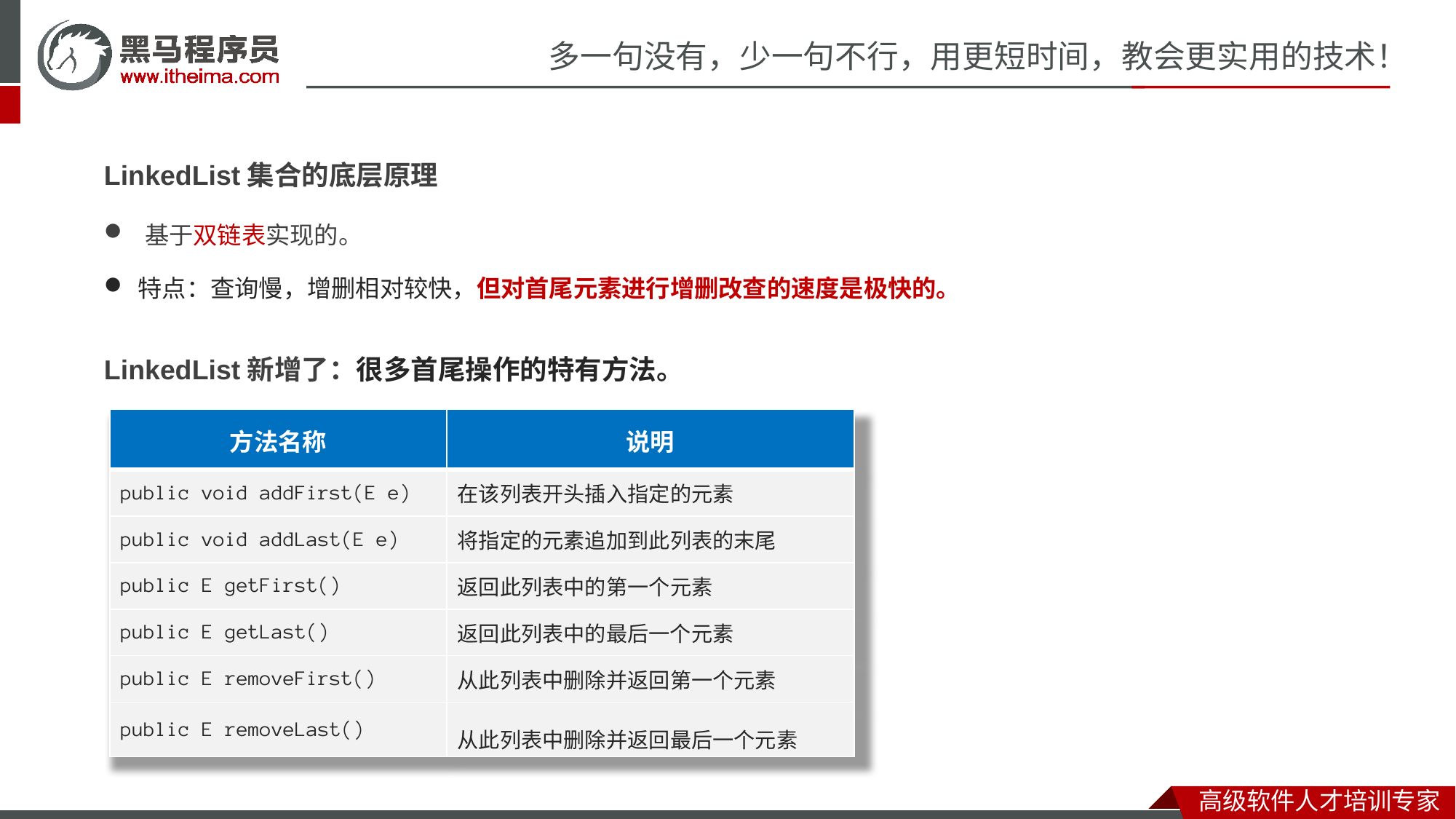

LinkedList集合的底层原理
基于双链表实现的。
特点：查询慢，增删相对较快，但对首尾元素进行增删改查的速度是极快的。
LinkedList新增了：很多首尾操作的特有方法。
| 方法名称 | 说明 |
| --- | --- |
| public void addFirst​(E e) | 在该列表开头插入指定的元素 |
| public void addLast​(E e) | 将指定的元素追加到此列表的末尾 |
| public E getFirst​() | 返回此列表中的第一个元素 |
| public E getLast​() | 返回此列表中的最后一个元素 |
| public E removeFirst​() | 从此列表中删除并返回第一个元素 |
| public E removeLast​() | 从此列表中删除并返回最后一个元素 |